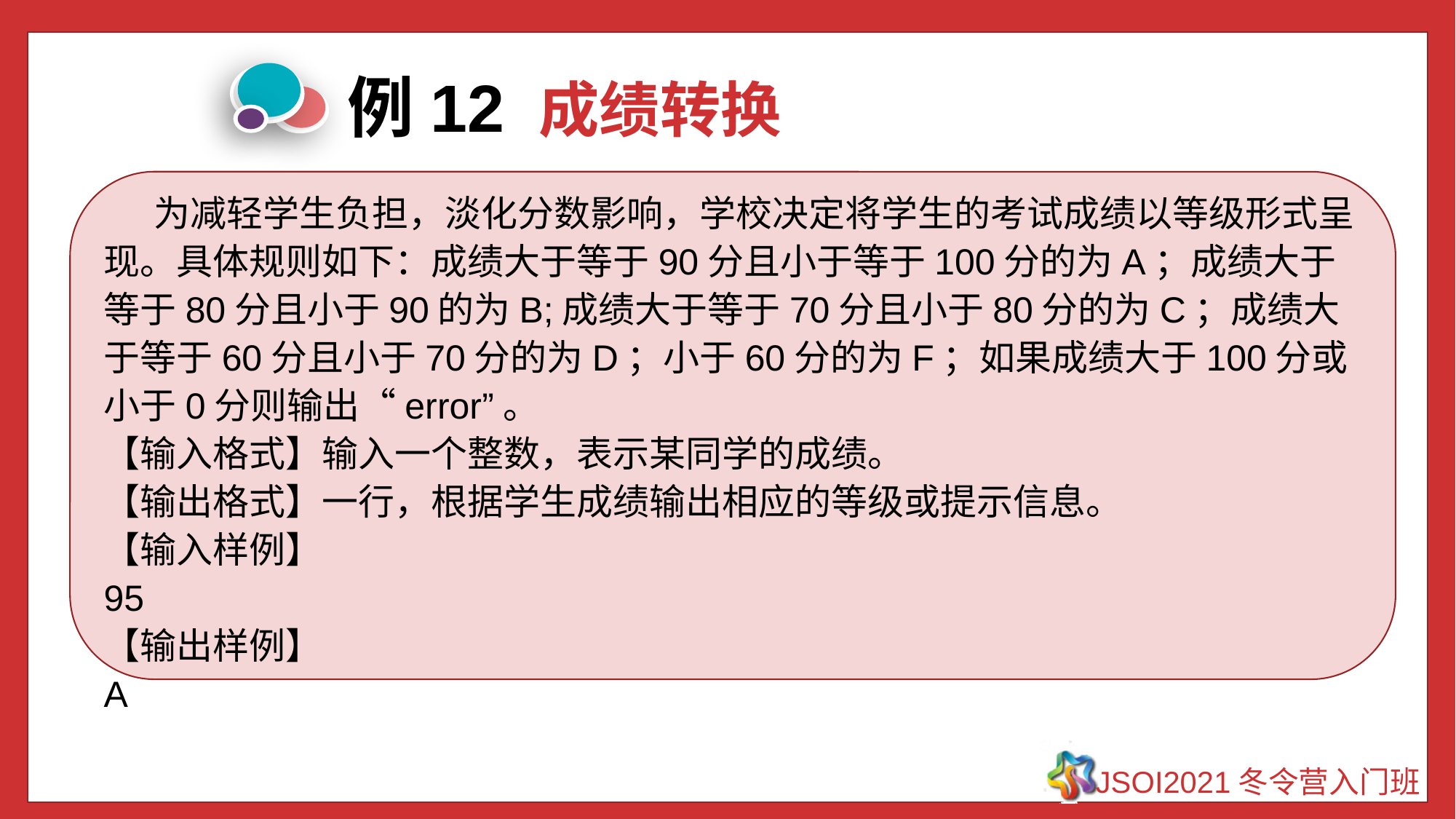

例12 成绩转换

     为减轻学生负担，淡化分数影响，学校决定将学生的考试成绩以等级形式呈现。具体规则如下：成绩大于等于90分且小于等于100分的为A；成绩大于等于80分且小于90的为B;成绩大于等于70分且小于80分的为C；成绩大于等于60分且小于70分的为D；小于60分的为F；如果成绩大于100分或小于0分则输出“error”。
【输入格式】输入一个整数，表示某同学的成绩。
【输出格式】一行，根据学生成绩输出相应的等级或提示信息。
【输入样例】
95
【输出样例】
A